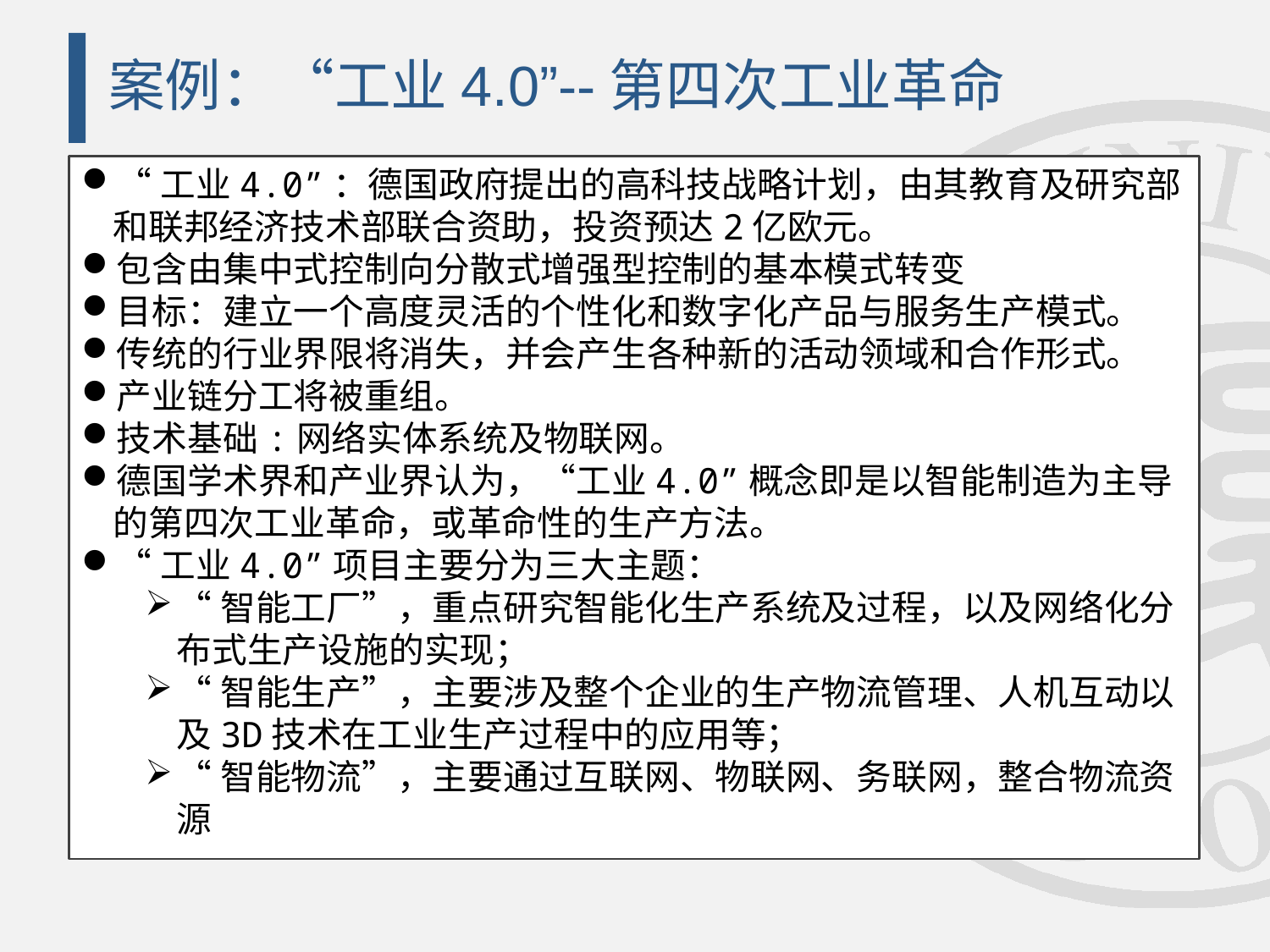

# 案例：“工业4.0”--第四次工业革命
“工业4.0”：德国政府提出的高科技战略计划，由其教育及研究部和联邦经济技术部联合资助，投资预达2亿欧元。
包含由集中式控制向分散式增强型控制的基本模式转变
目标：建立一个高度灵活的个性化和数字化产品与服务生产模式。
传统的行业界限将消失，并会产生各种新的活动领域和合作形式。
产业链分工将被重组。
技术基础:网络实体系统及物联网。
德国学术界和产业界认为，“工业4.0”概念即是以智能制造为主导的第四次工业革命，或革命性的生产方法。
“工业4.0”项目主要分为三大主题：
“智能工厂”，重点研究智能化生产系统及过程，以及网络化分布式生产设施的实现；
“智能生产”，主要涉及整个企业的生产物流管理、人机互动以及3D技术在工业生产过程中的应用等；
“智能物流”，主要通过互联网、物联网、务联网，整合物流资源